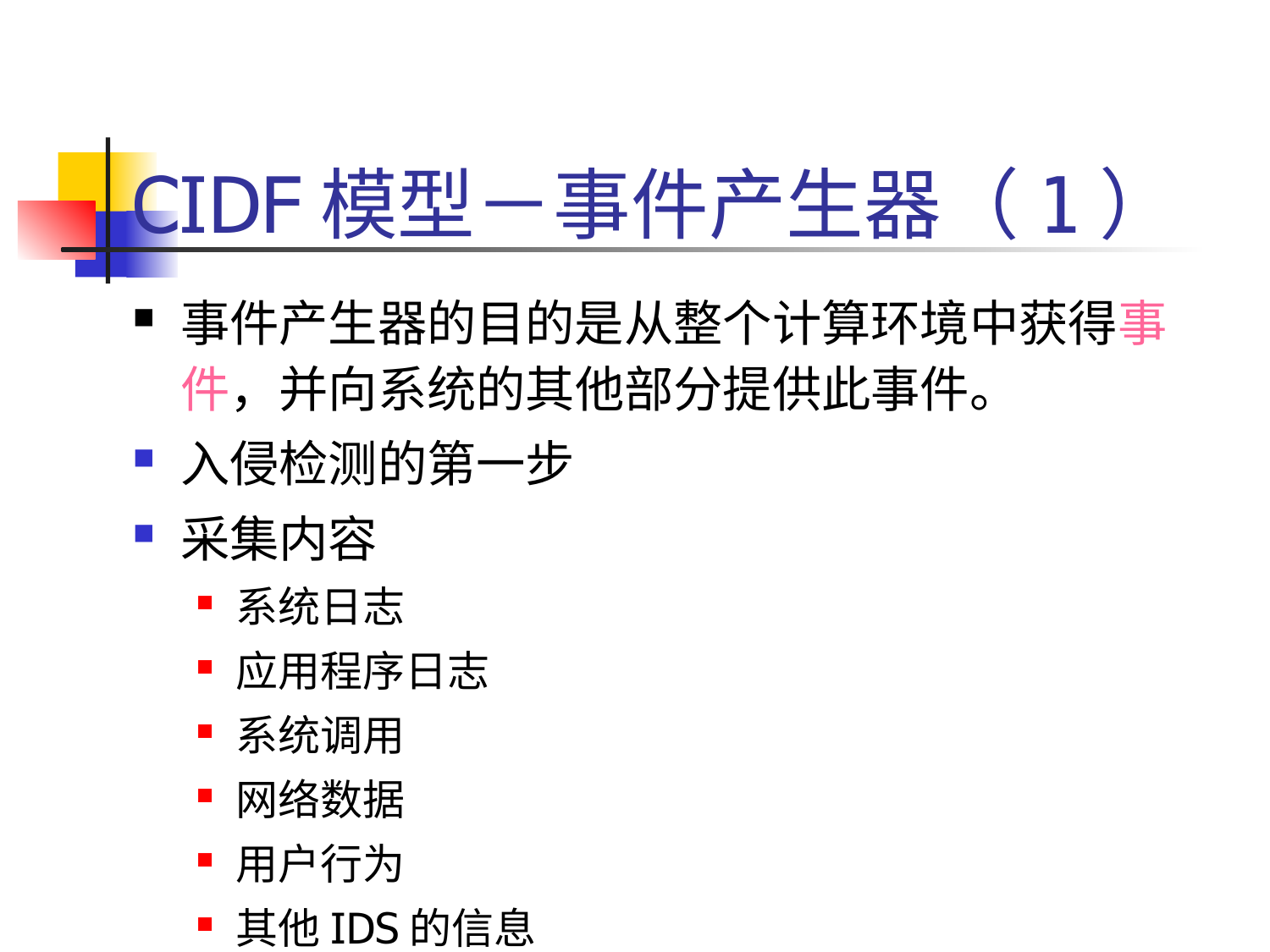

# CIDF模型－事件产生器（1）
事件产生器的目的是从整个计算环境中获得事件，并向系统的其他部分提供此事件。
入侵检测的第一步
采集内容
系统日志
应用程序日志
系统调用
网络数据
用户行为
其他IDS的信息